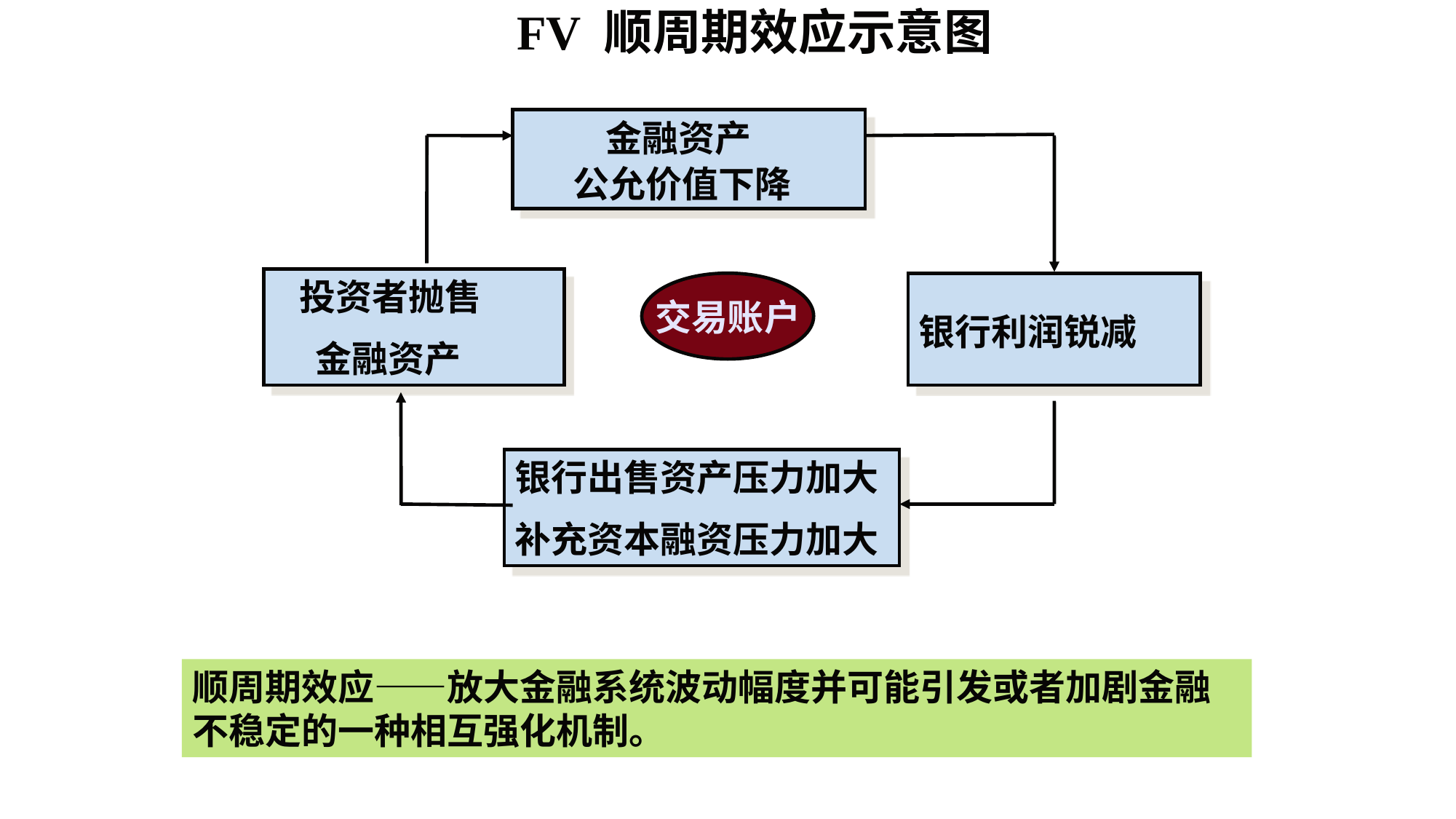

FV 顺周期效应示意图
         金融资产
     公允价值下降

  投资者抛售
    金融资产
交易账户
银行利润锐减

银行出售资产压力加大
补充资本融资压力加大

顺周期效应——放大金融系统波动幅度并可能引发或者加剧金融不稳定的一种相互强化机制。